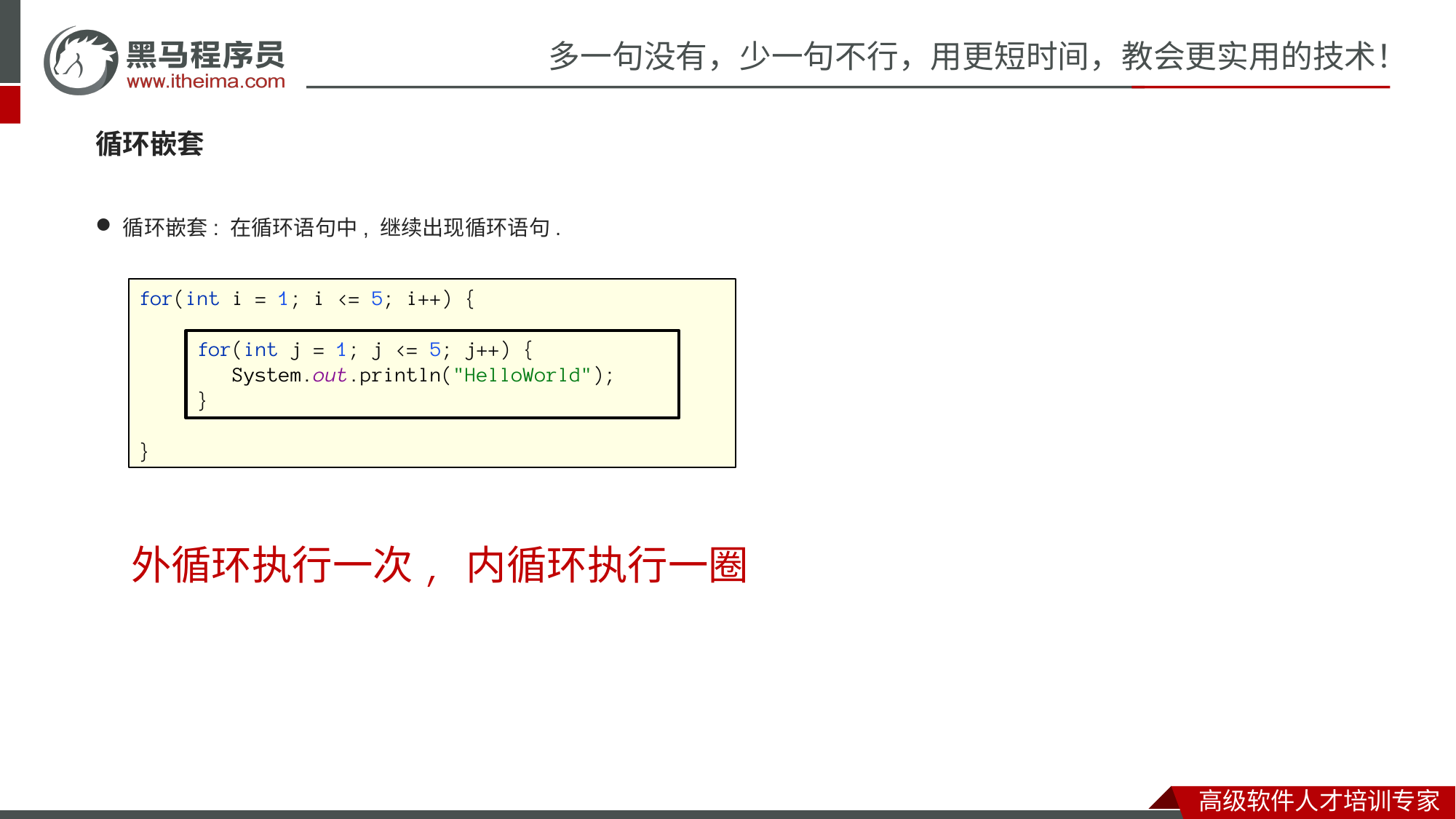

#
循环嵌套
循环嵌套: 在循环语句中, 继续出现循环语句.
for(int i = 1; i <= 5; i++) {

     for(int j = 1; j <= 5; j++) {
        System.out.println("HelloWorld");
     }
}

外循环执行一次, 内循环执行一圈